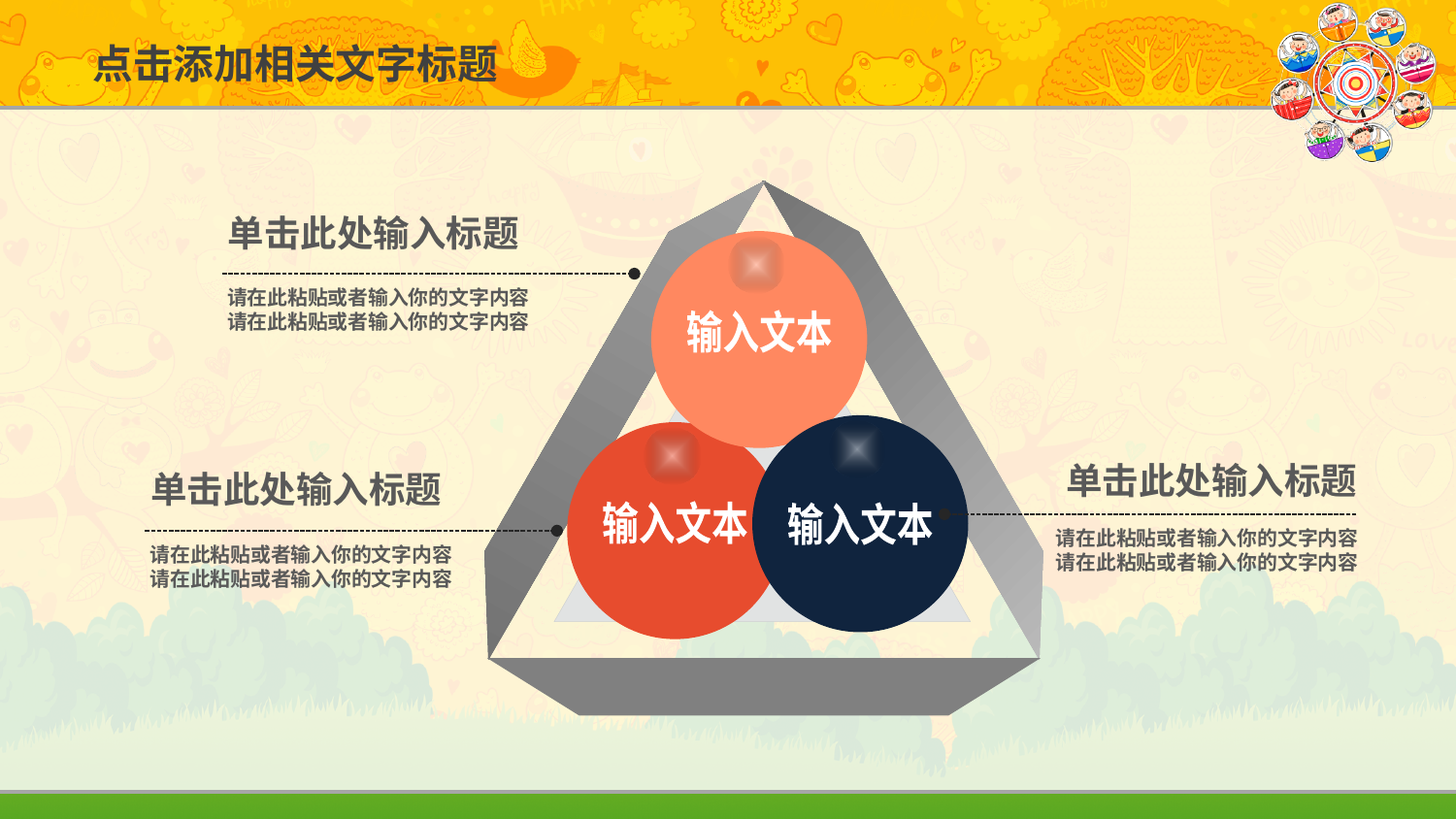

单击此处输入标题
请在此粘贴或者输入你的文字内容
请在此粘贴或者输入你的文字内容

输入文本

输入文本

输入文本
单击此处输入标题
请在此粘贴或者输入你的文字内容
请在此粘贴或者输入你的文字内容
单击此处输入标题
请在此粘贴或者输入你的文字内容
请在此粘贴或者输入你的文字内容